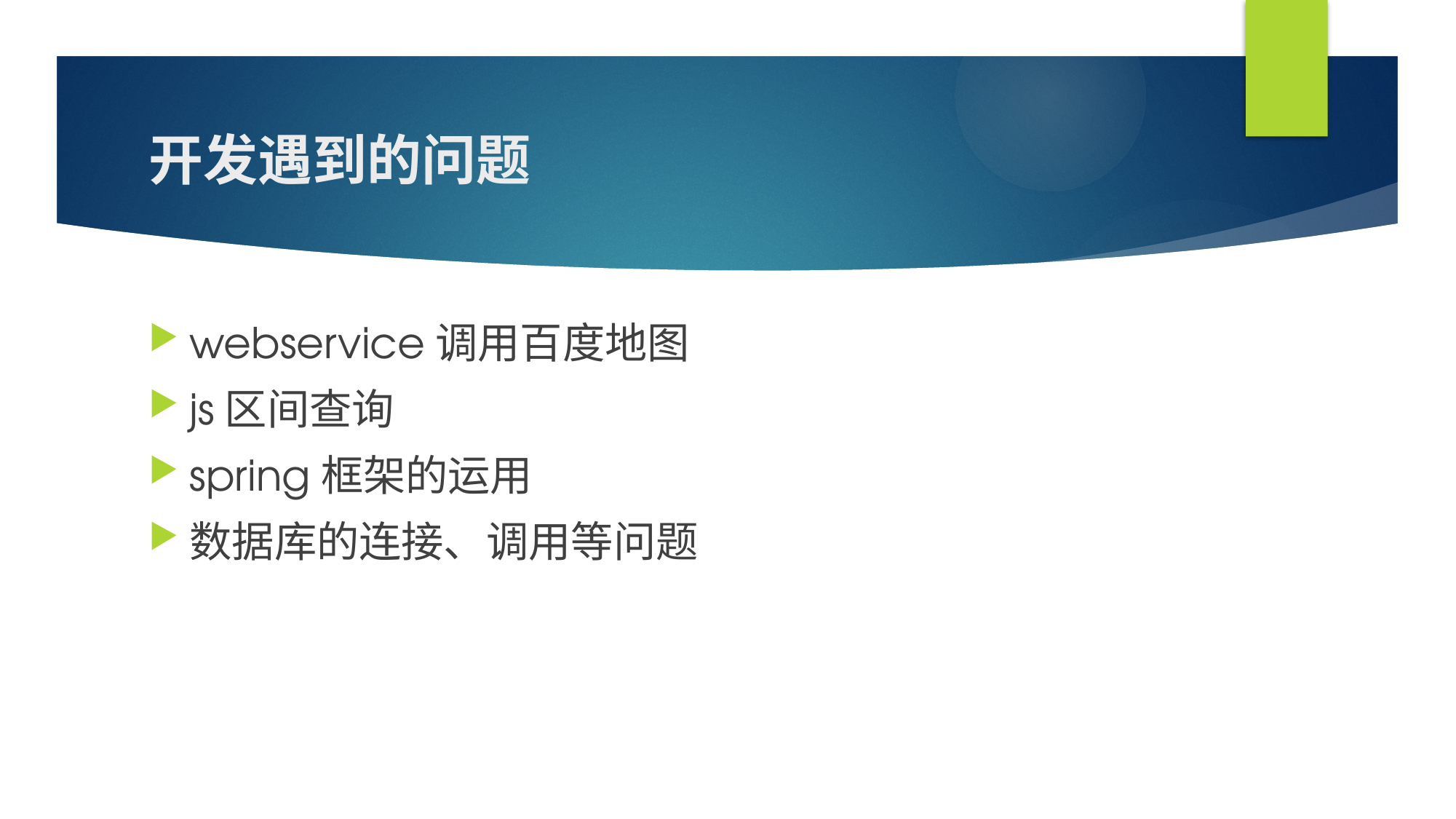

# 开发遇到的问题
webservice调用百度地图
js区间查询
spring框架的运用
数据库的连接、调用等问题